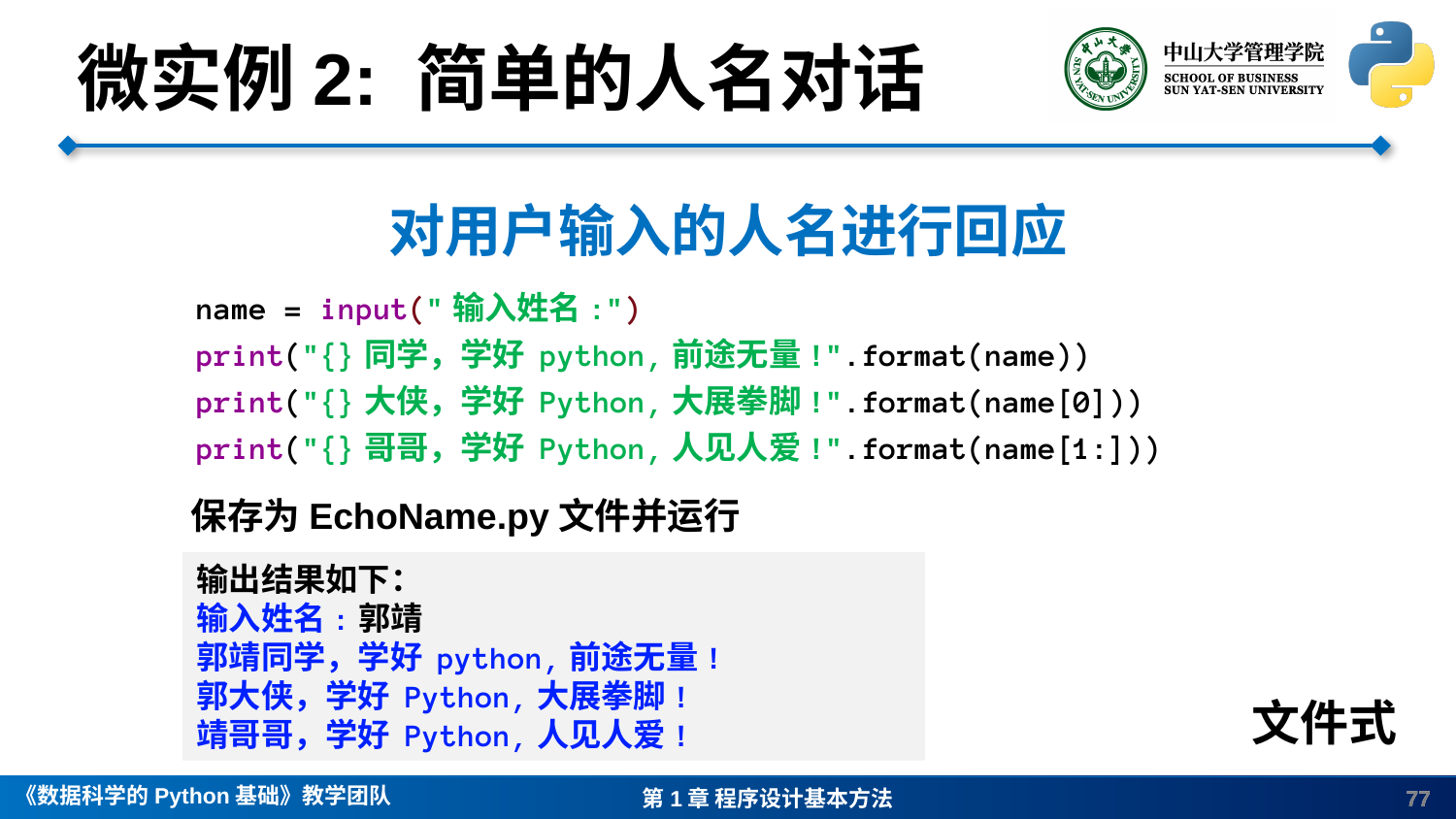

微实例2: 简单的人名对话
name = input("输入姓名:")
print("{}同学，学好 python,前途无量!".format(name))
print("{}大侠，学好 Python,大展拳脚!".format(name[0]))
print("{}哥哥，学好 Python,人见人爱!".format(name[1:]))
对用户输入的人名进行回应
保存为EchoName.py文件并运行
输出结果如下：
输入姓名:郭靖
郭靖同学，学好 python,前途无量!
郭大侠，学好 Python,大展拳脚!
靖哥哥，学好 Python,人见人爱!
文件式
77